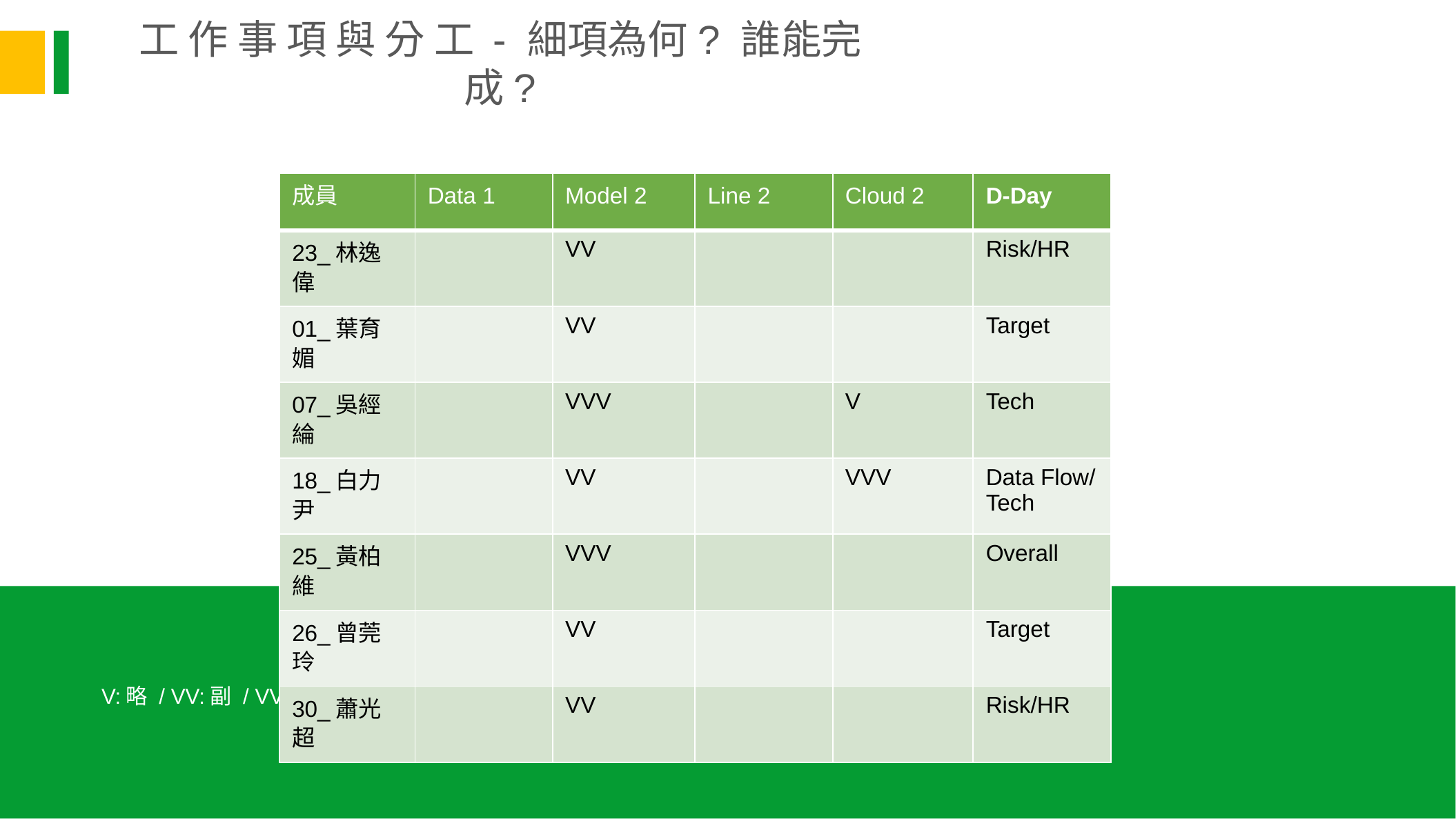

工 作 事 項 與 分 工 - 細項為何? 誰能完成?
| 成員 | Data 1 | Model 2 | Line 2 | Cloud 2 | D-Day |
| --- | --- | --- | --- | --- | --- |
| 23\_林逸偉 |  | VV |  |  | Risk/HR |
| 01\_葉育媚 |  | VV |  |  | Target |
| 07\_吳經綸 |  | VVV |  | V | Tech |
| 18\_白力尹 |  | VV |  | VVV | Data Flow/ Tech |
| 25\_黃柏維 |  | VVV |  |  | Overall |
| 26\_曾莞玲 |  | VV |  |  | Target |
| 30\_蕭光超 |  | VV |  |  | Risk/HR |

V:略 / VV:副 / VVV:主